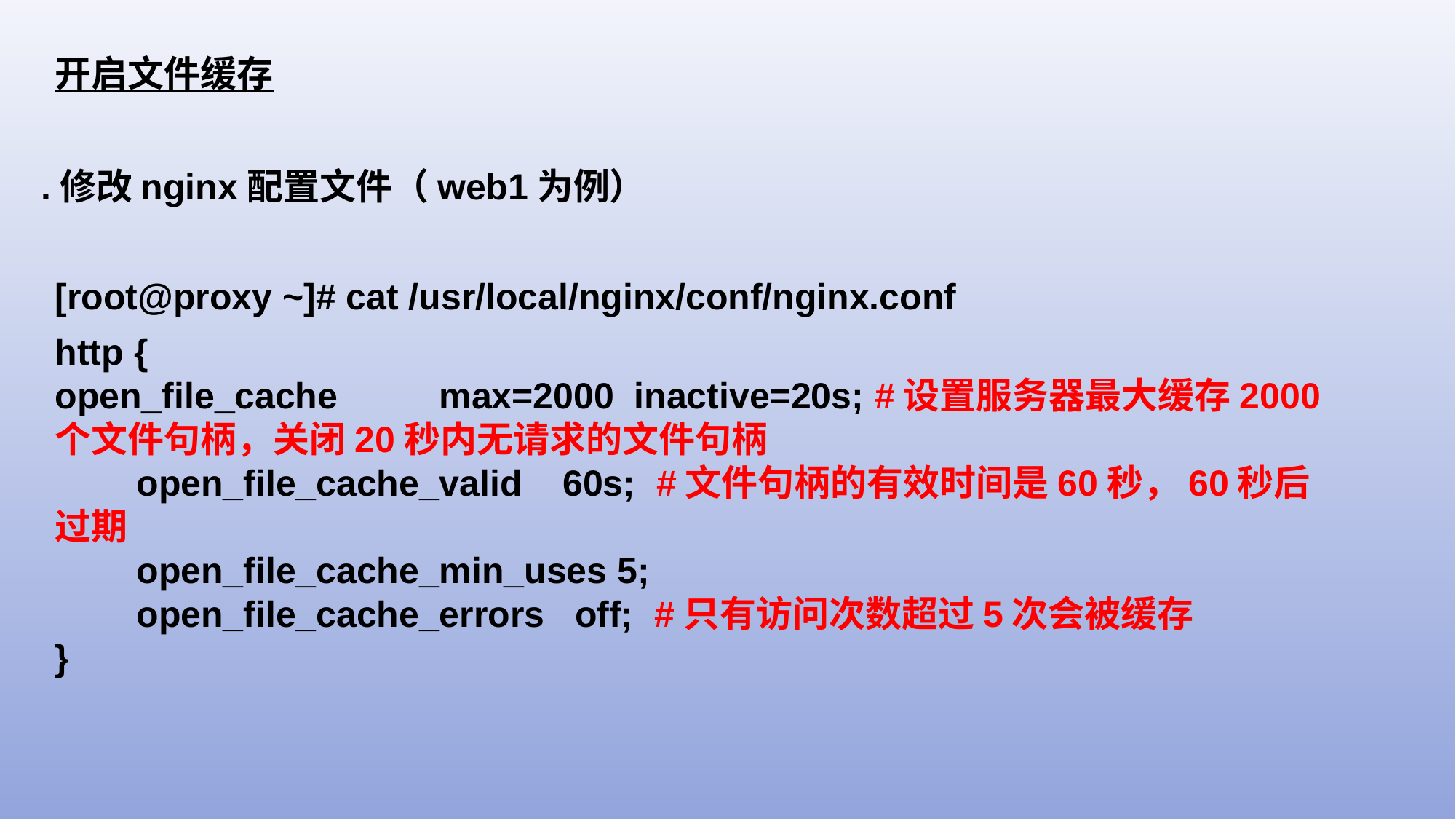

开启文件缓存
.修改nginx配置文件（web1为例）
[root@proxy ~]# cat /usr/local/nginx/conf/nginx.conf
http {
open_file_cache          max=2000  inactive=20s; #设置服务器最大缓存2000个文件句柄，关闭20秒内无请求的文件句柄
        open_file_cache_valid    60s;  #文件句柄的有效时间是60秒，60秒后过期
        open_file_cache_min_uses 5;
        open_file_cache_errors   off;  #只有访问次数超过5次会被缓存
}